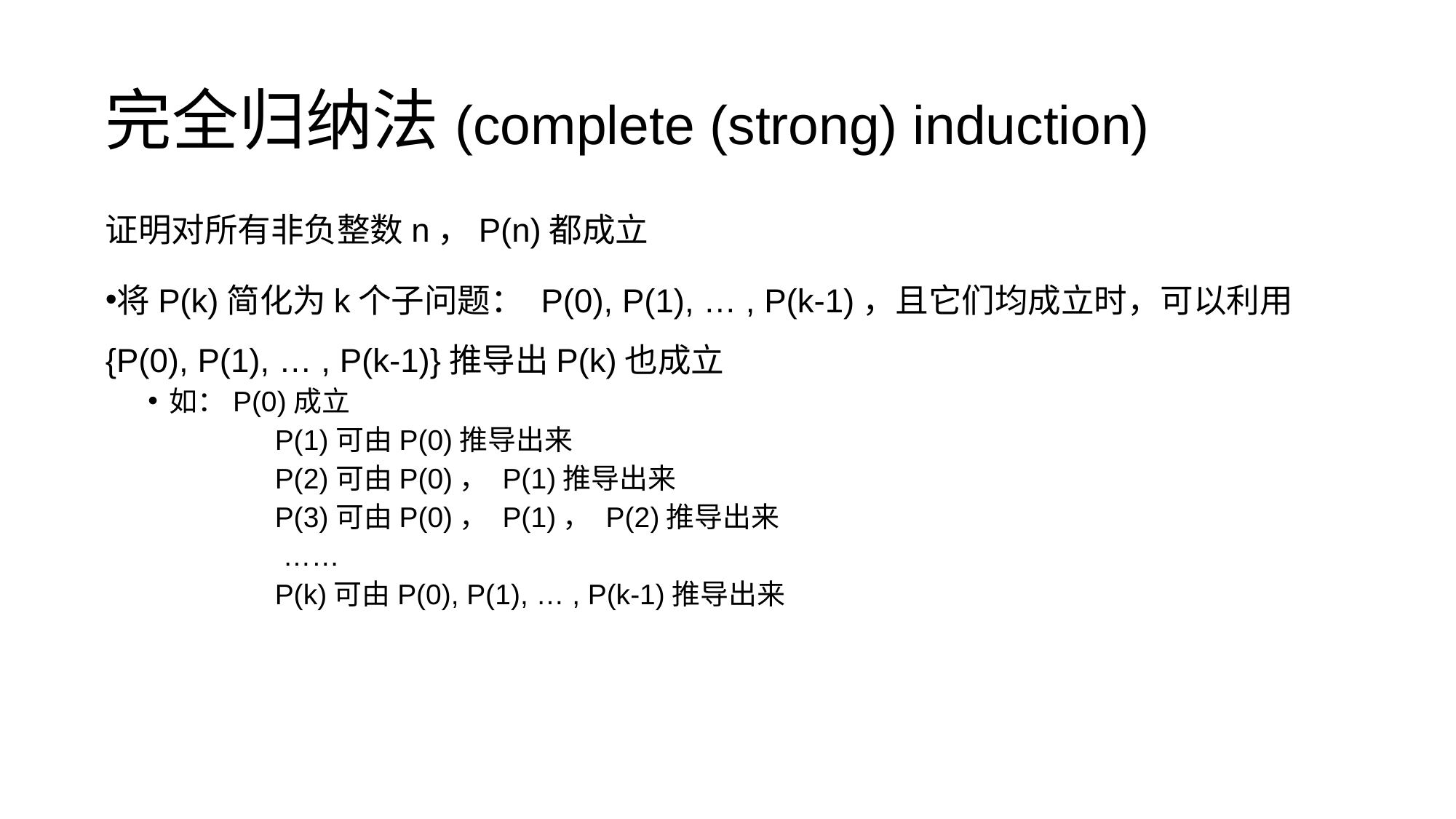

完全归纳法(complete (strong) induction)
证明对所有非负整数n，P(n)都成立
将P(k)简化为k个子问题： P(0), P(1), … , P(k-1)，且它们均成立时，可以利用{P(0), P(1), … , P(k-1)}推导出P(k)也成立
如：P(0)成立
	     P(1)可由P(0)推导出来
	     P(2)可由P(0)， P(1)推导出来
  	     P(3)可由P(0)， P(1)， P(2)推导出来
	      ……
	     P(k)可由P(0), P(1), … , P(k-1)推导出来